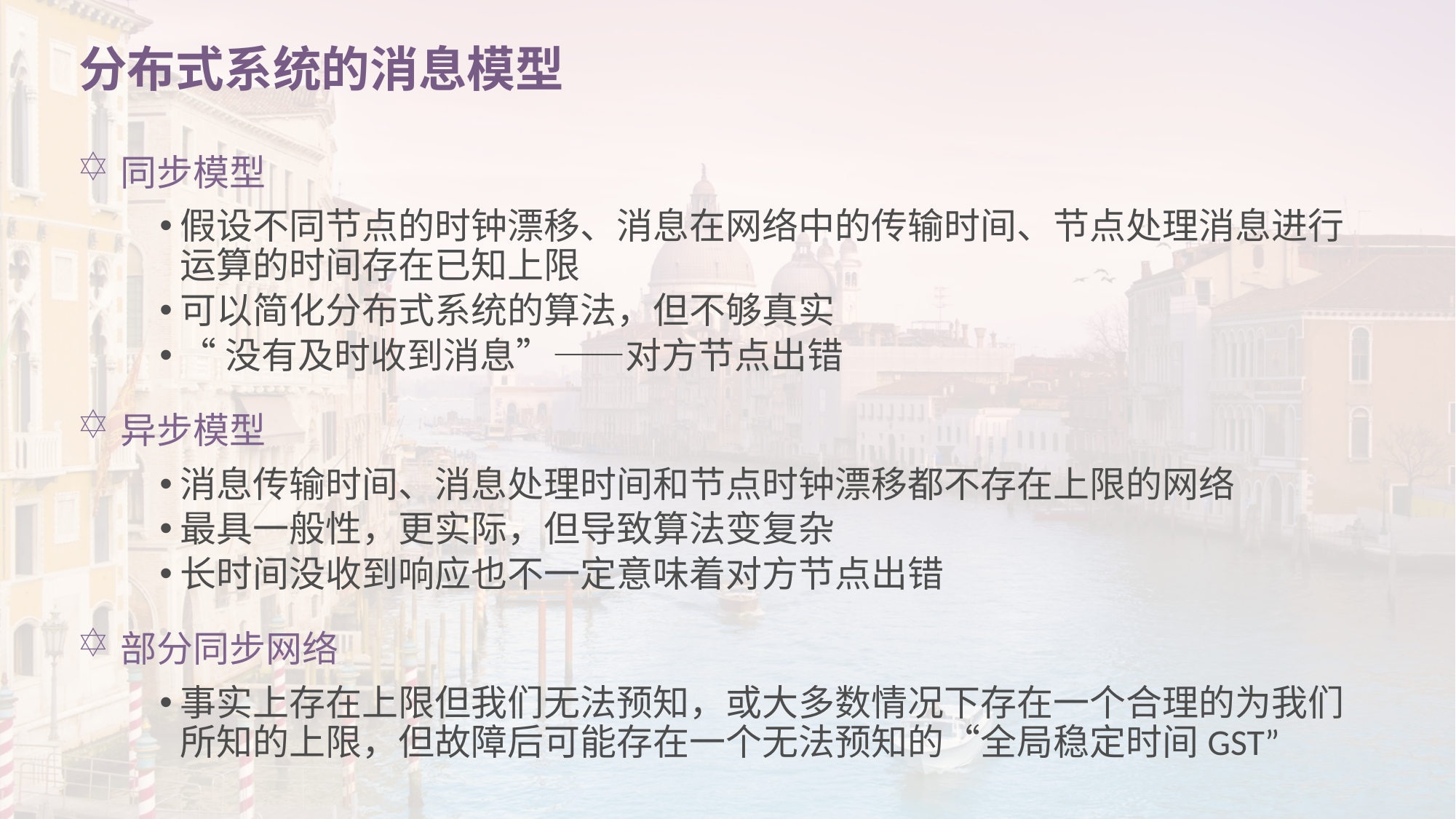

# 分布式系统的消息模型
同步模型
假设不同节点的时钟漂移、消息在网络中的传输时间、节点处理消息进行运算的时间存在已知上限
可以简化分布式系统的算法，但不够真实
“没有及时收到消息”——对方节点出错
异步模型
消息传输时间、消息处理时间和节点时钟漂移都不存在上限的网络
最具一般性，更实际，但导致算法变复杂
长时间没收到响应也不一定意味着对方节点出错
部分同步网络
事实上存在上限但我们无法预知，或大多数情况下存在一个合理的为我们所知的上限，但故障后可能存在一个无法预知的“全局稳定时间GST”